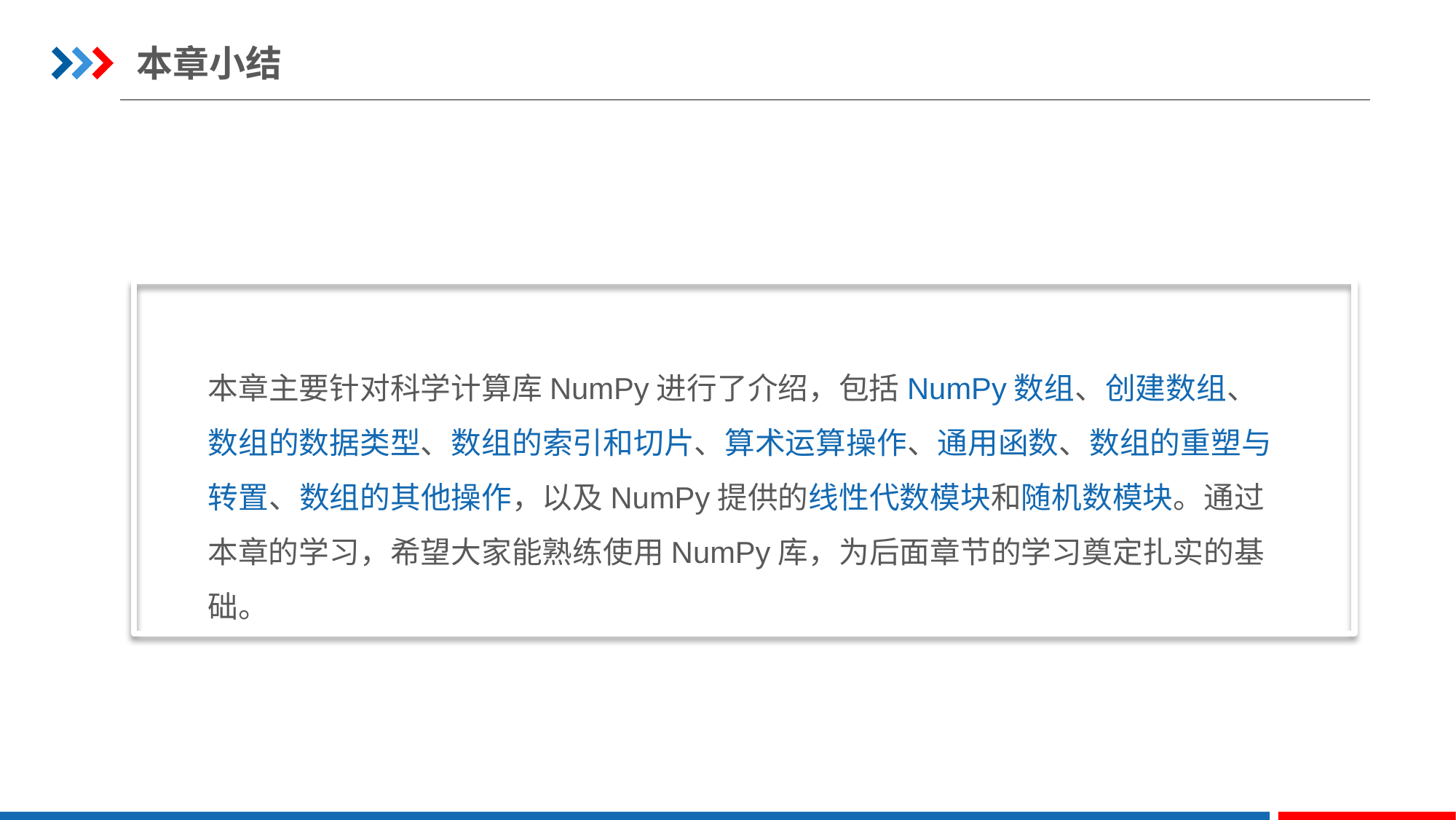

本章小结

本章主要针对科学计算库NumPy进行了介绍，包括NumPy数组、创建数组、数组的数据类型、数组的索引和切片、算术运算操作、通用函数、数组的重塑与转置、数组的其他操作，以及NumPy提供的线性代数模块和随机数模块。通过本章的学习，希望大家能熟练使用NumPy库，为后面章节的学习奠定扎实的基础。